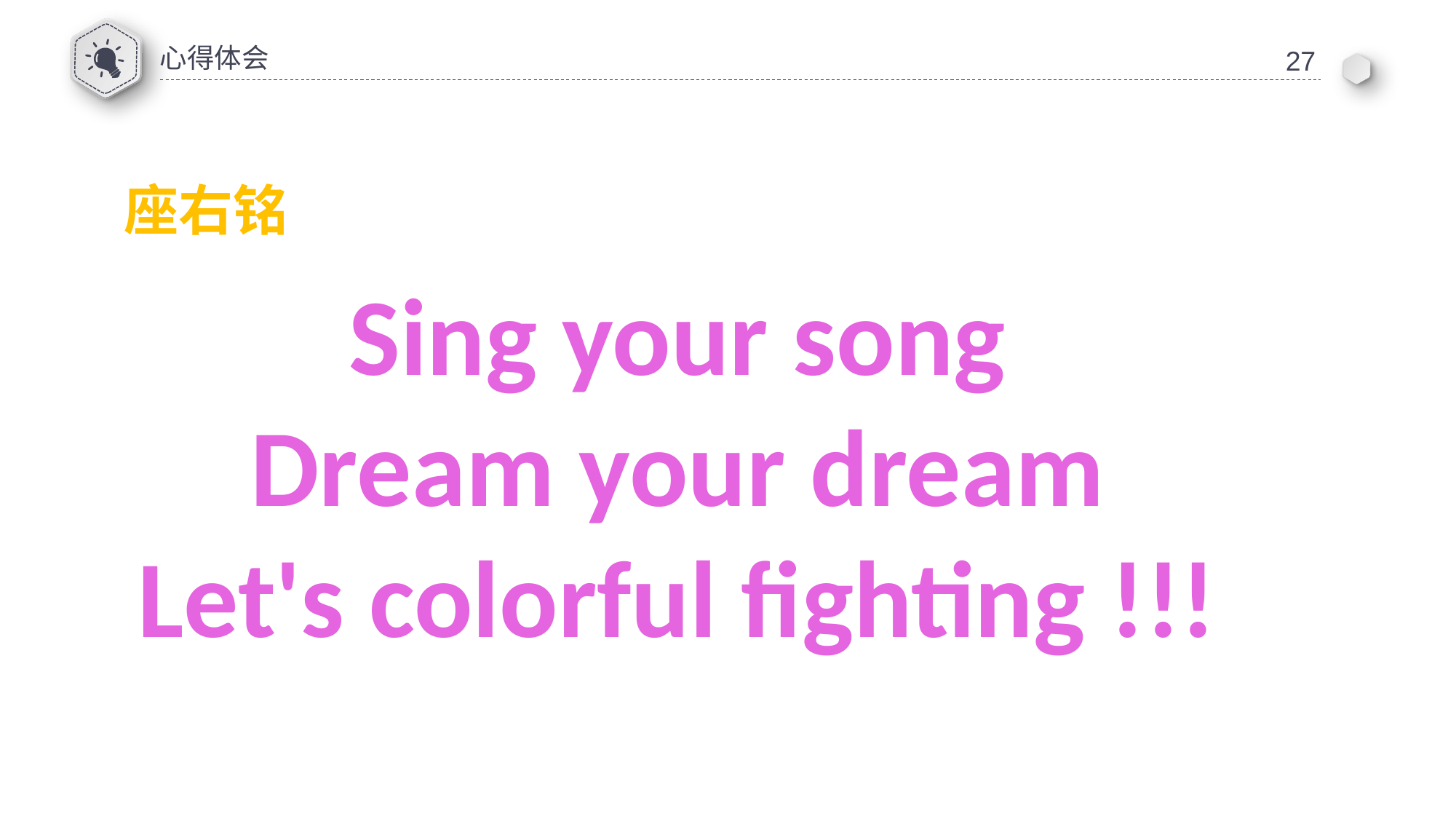

心得体会

27

座右铭
Sing your song
Dream your dream
Let's colorful fighting !!!